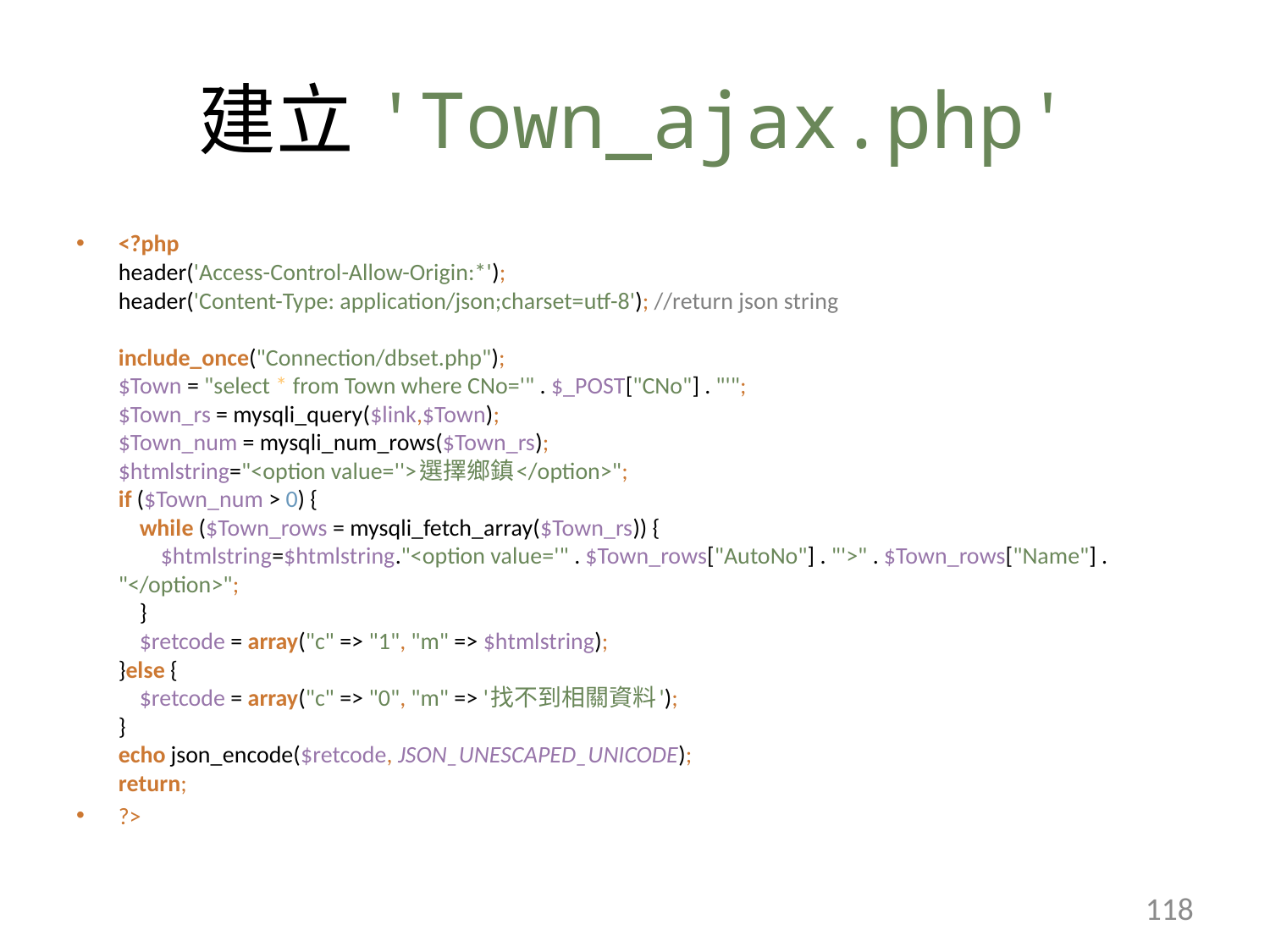

# 建立'Town_ajax.php'
<?php
header('Access-Control-Allow-Origin:*');
header('Content-Type: application/json;charset=utf-8'); //return json string
include_once("Connection/dbset.php");
$Town = "select * from Town where CNo='" . $_POST["CNo"] . "'";
$Town_rs = mysqli_query($link,$Town);
$Town_num = mysqli_num_rows($Town_rs);
$htmlstring="<option value=''>選擇鄉鎮</option>";
if ($Town_num > 0) {
    while ($Town_rows = mysqli_fetch_array($Town_rs)) {
        $htmlstring=$htmlstring."<option value='" . $Town_rows["AutoNo"] . "'>" . $Town_rows["Name"] . "</option>";
    }
    $retcode = array("c" => "1", "m" => $htmlstring);
}else {
    $retcode = array("c" => "0", "m" => '找不到相關資料');
}
echo json_encode($retcode, JSON_UNESCAPED_UNICODE);
return;
?>
118